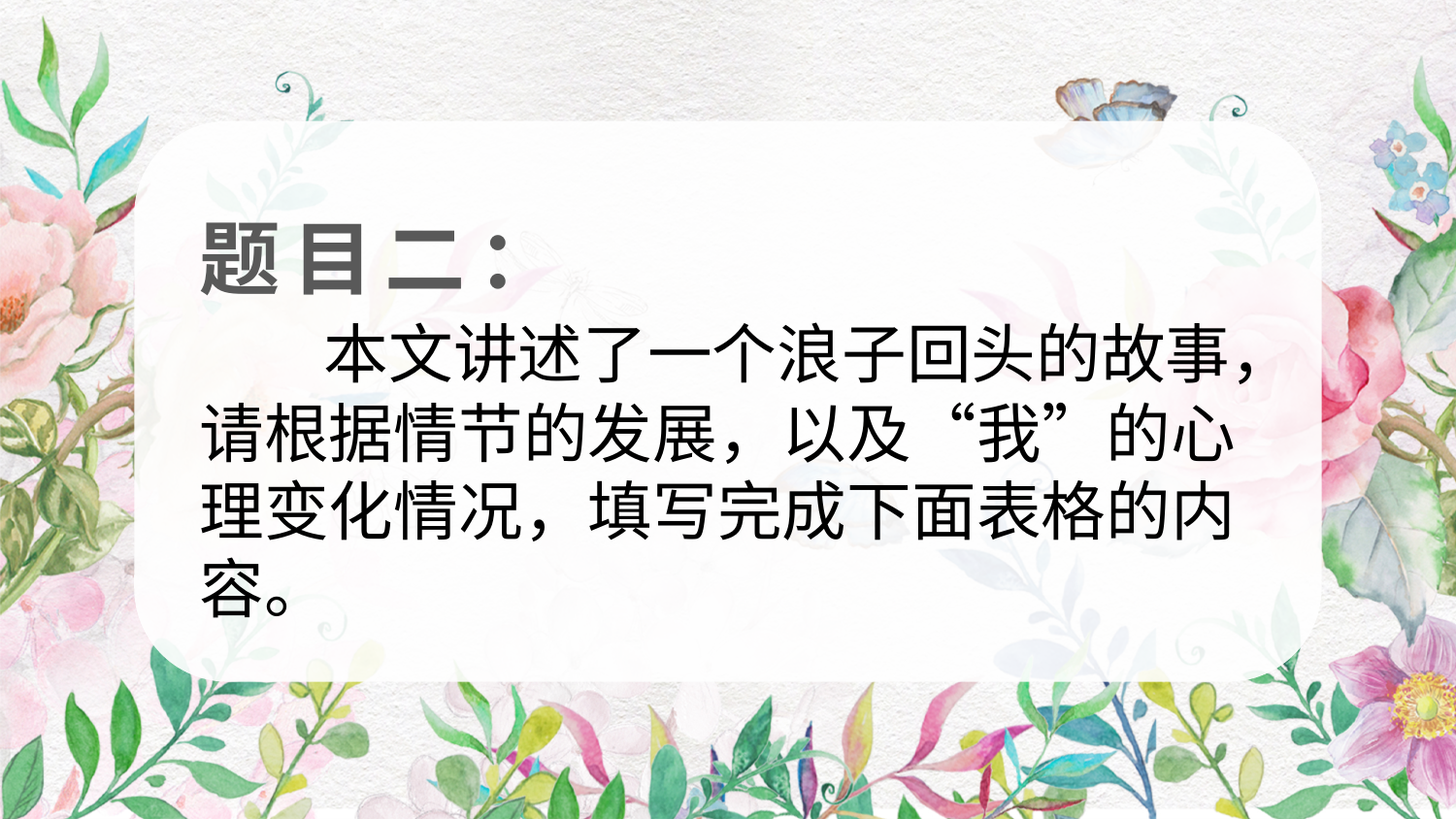

题目二：
       本文讲述了一个浪子回头的故事，请根据情节的发展，以及“我”的心理变化情况，填写完成下面表格的内容。